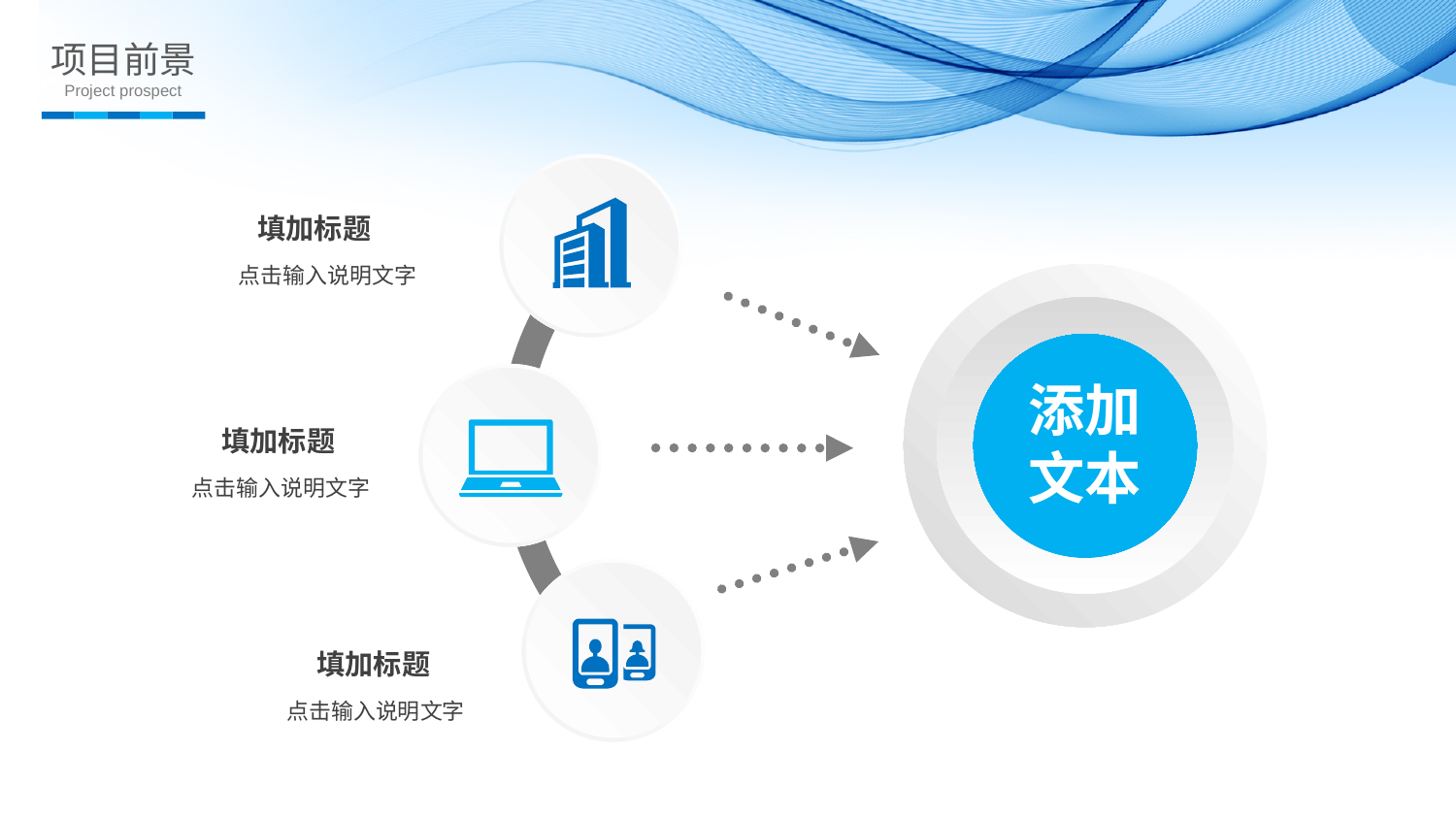

项目前景
Project prospect

填加标题
点击输入说明文字

添加
文本

填加标题

点击输入说明文字

填加标题
点击输入说明文字